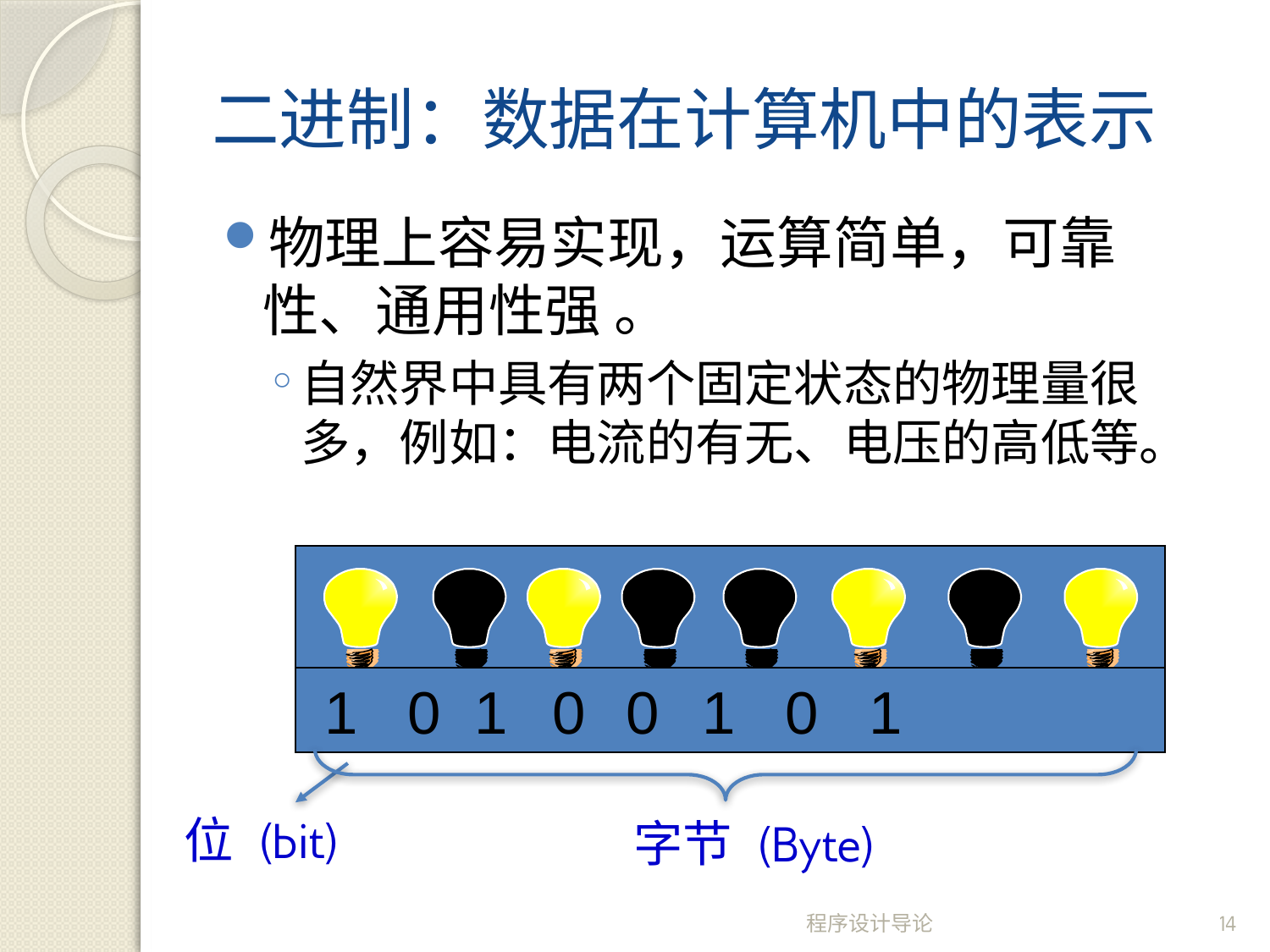

# 二进制：数据在计算机中的表示
物理上容易实现，运算简单，可靠性、通用性强 。
自然界中具有两个固定状态的物理量很多，例如：电流的有无、电压的高低等。

 1   0  1   0   0   1   0   1
位 (bit)
字节 (Byte)
程序设计导论
14